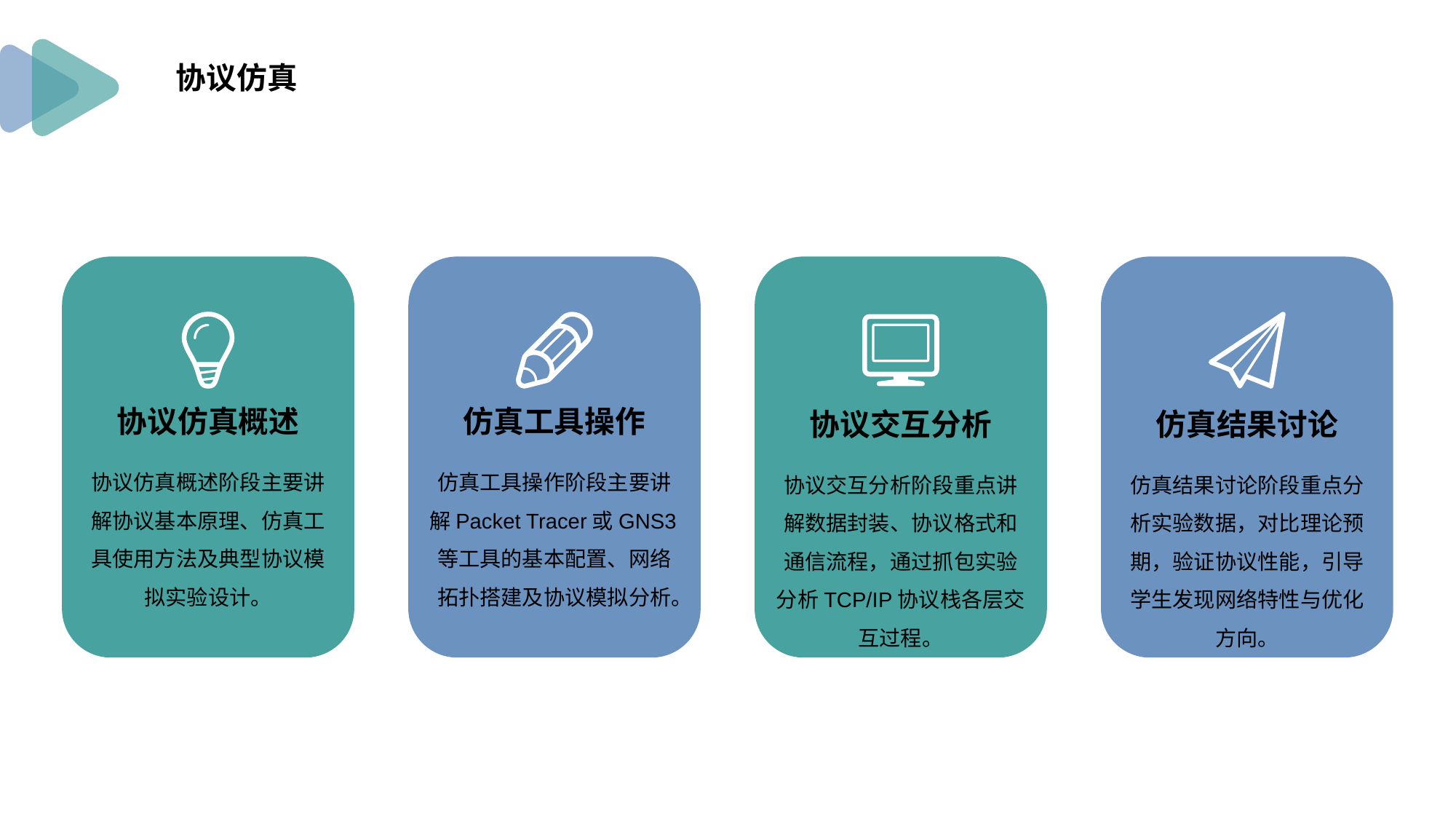

协议仿真

协议仿真概述
仿真工具操作
协议交互分析
仿真结果讨论
协议仿真概述阶段主要讲解协议基本原理、仿真工具使用方法及典型协议模拟实验设计。
仿真工具操作阶段主要讲解Packet Tracer或GNS3等工具的基本配置、网络拓扑搭建及协议模拟分析。
协议交互分析阶段重点讲解数据封装、协议格式和通信流程，通过抓包实验分析TCP/IP协议栈各层交互过程。
仿真结果讨论阶段重点分析实验数据，对比理论预期，验证协议性能，引导学生发现网络特性与优化方向。